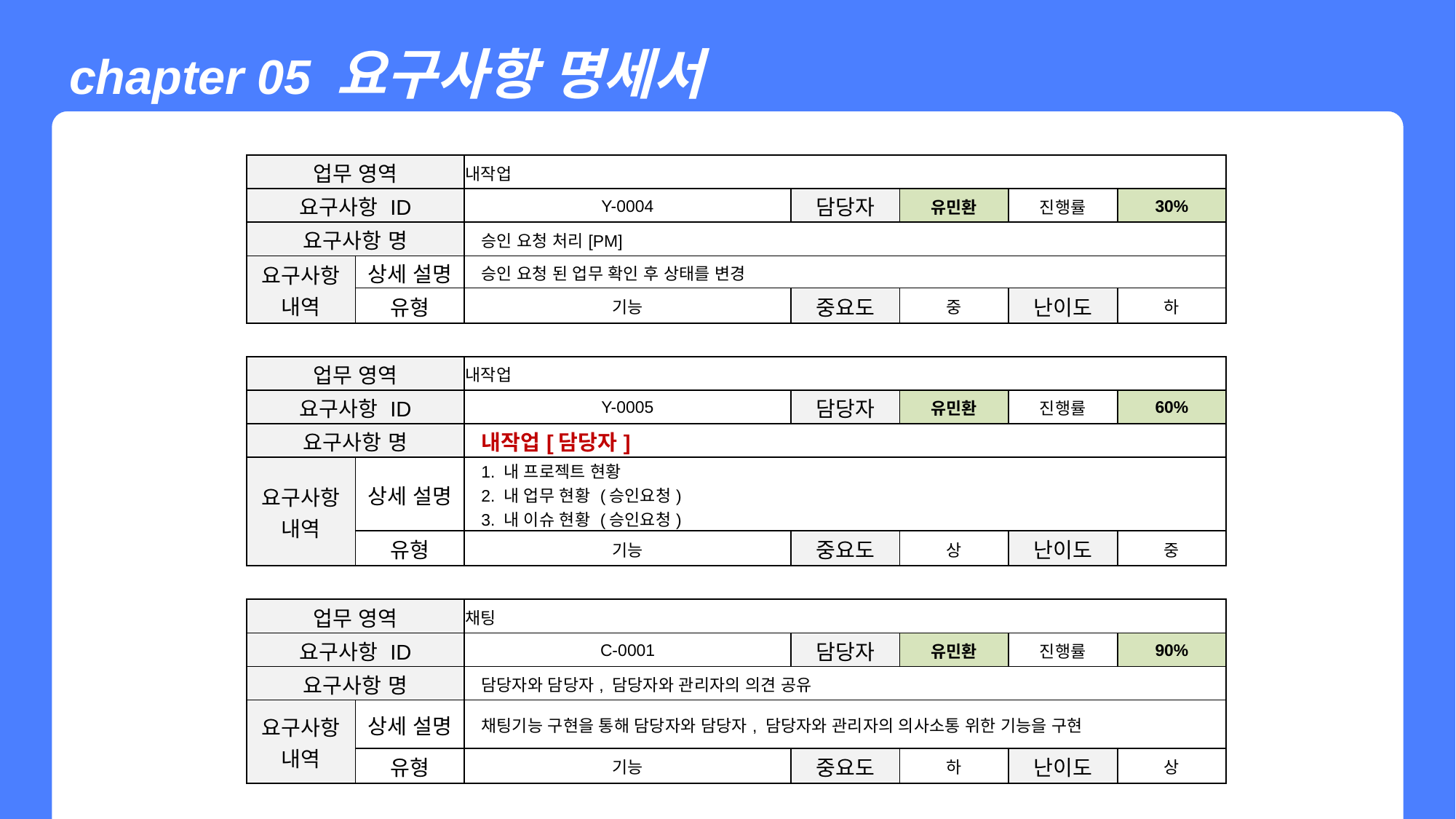

chapter 05 요구사항 명세서
| 업무 영역 |  | 내작업 |  |  |  |  |  |  |
| --- | --- | --- | --- | --- | --- | --- | --- | --- |
| 요구사항 ID |  | Y-0004 |  |  | 담당자 | 유민환 | 진행률 | 30% |
| 요구사항 명 |  | 승인 요청 처리[PM] |  |  |  |  |  |  |
| 요구사항 내역 | 상세 설명 | 승인 요청 된 업무 확인 후 상태를 변경 |  |  |  |  |  |  |
|  | 유형 | 기능 |  |  | 중요도 | 중 | 난이도 | 하 |
|  |  |  |  |  |  |  |  |  |
| 업무 영역 |  | 내작업 |  |  |  |  |  |  |
| 요구사항 ID |  | Y-0005 |  |  | 담당자 | 유민환 | 진행률 | 60% |
| 요구사항 명 |  | 내작업[담당자] |  |  |  |  |  |  |
| 요구사항 내역 | 상세 설명 | 1. 내 프로젝트 현황 2. 내 업무 현황 (승인요청) 3. 내 이슈 현황 (승인요청) |  |  |  |  |  |  |
|  | 유형 | 기능 |  |  | 중요도 | 상 | 난이도 | 중 |
|  |  |  |  |  |  |  |  |  |
| 업무 영역 |  | 채팅 |  |  |  |  |  |  |
| 요구사항 ID |  | C-0001 |  |  | 담당자 | 유민환 | 진행률 | 90% |
| 요구사항 명 |  | 담당자와 담당자, 담당자와 관리자의 의견 공유 |  |  |  |  |  |  |
| 요구사항 내역 | 상세 설명 | 채팅기능 구현을 통해 담당자와 담당자, 담당자와 관리자의 의사소통 위한 기능을 구현 |  |  |  |  |  |  |
|  | 유형 | 기능 |  |  | 중요도 | 하 | 난이도 | 상 |